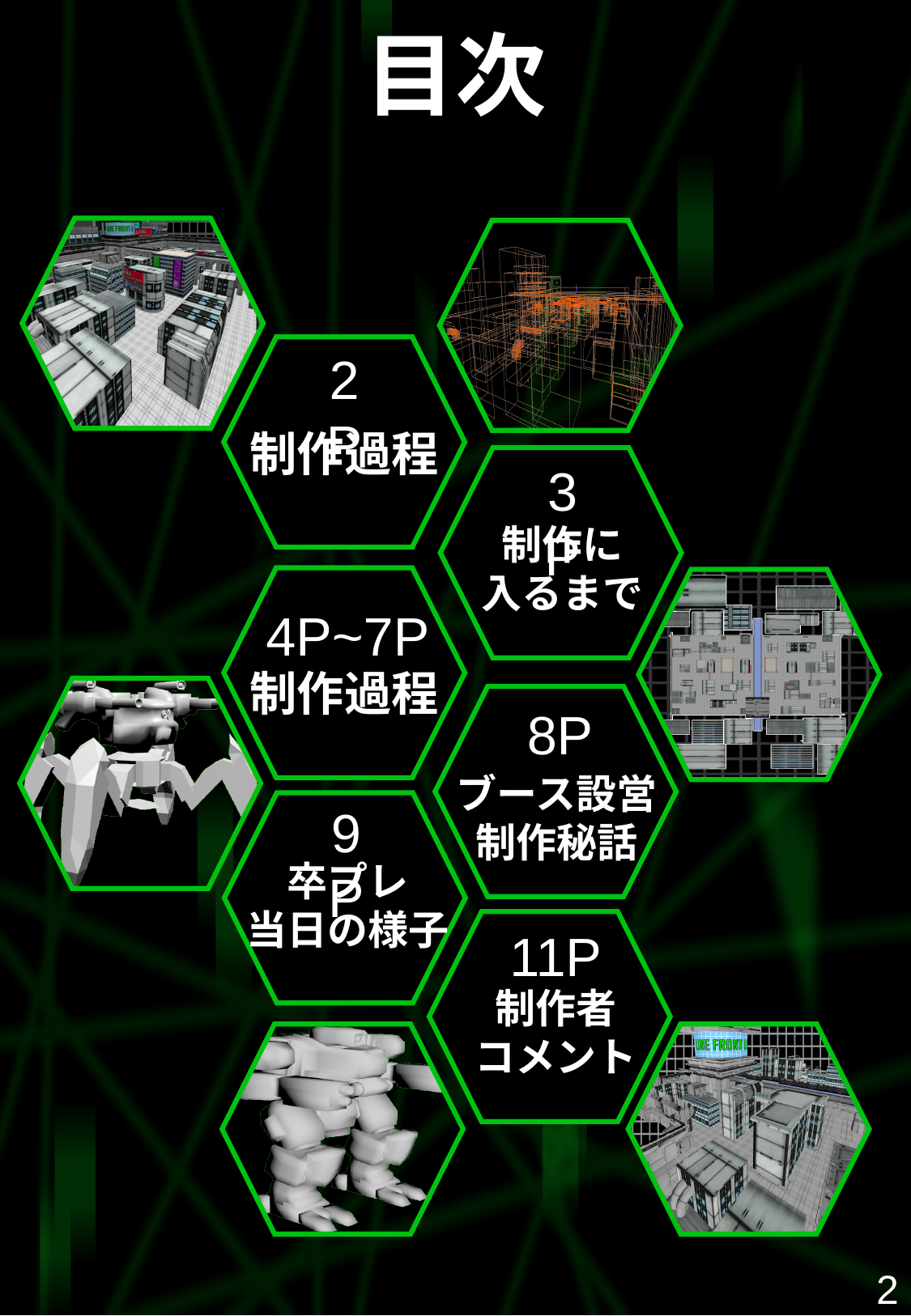

目次

2P
制作過程

3P
制作に
入るまで

4P~7P
制作過程

8P
ブース設営
制作秘話

9P
卒プレ
当日の様子

11P
制作者
コメント

2